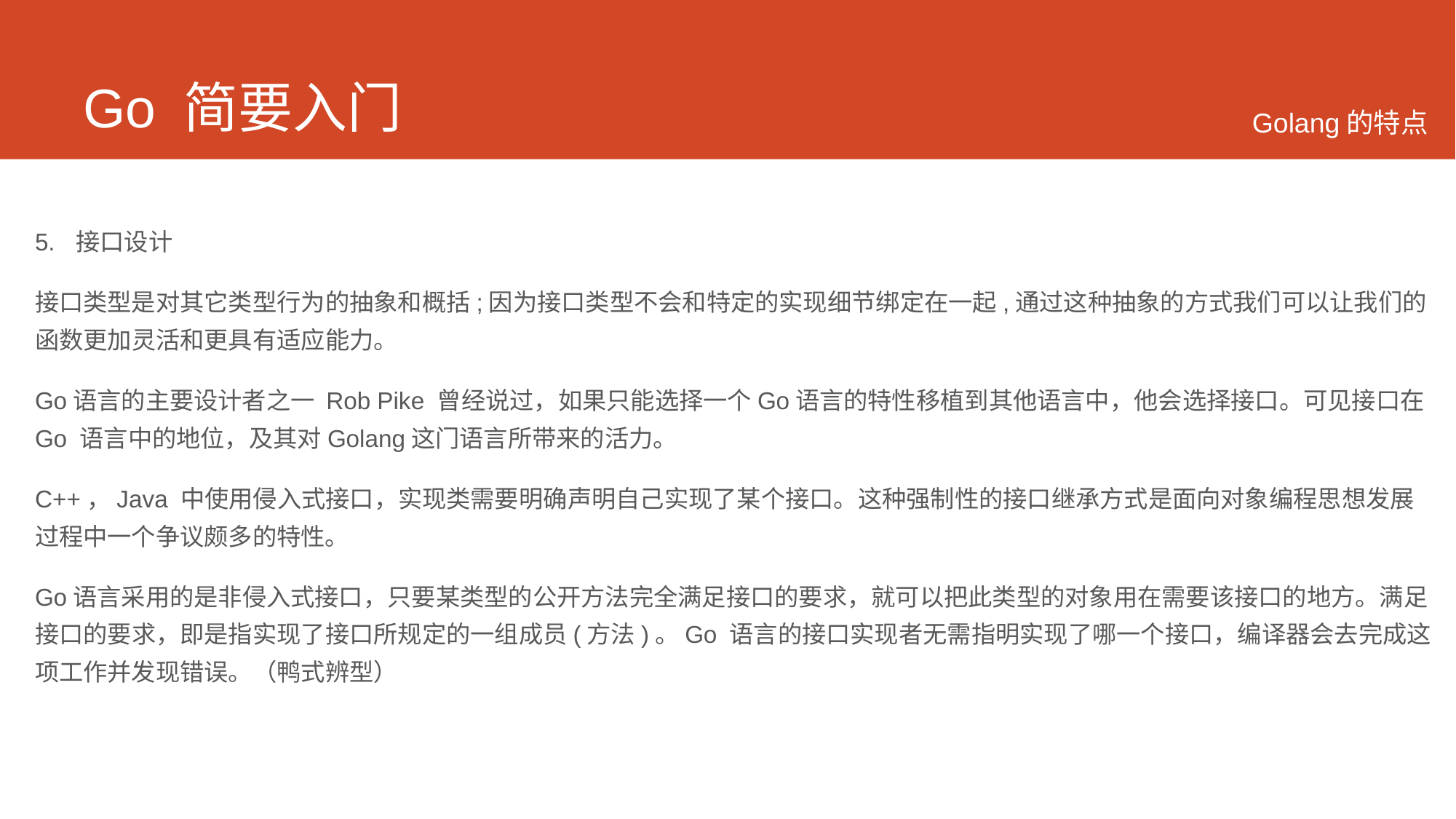

# Go 简要入门
Golang的特点
接口设计
接口类型是对其它类型行为的抽象和概括;因为接口类型不会和特定的实现细节绑定在一起,通过这种抽象的方式我们可以让我们的函数更加灵活和更具有适应能力。
Go语言的主要设计者之一 Rob Pike 曾经说过，如果只能选择一个Go语言的特性移植到其他语言中，他会选择接口。可见接口在Go 语言中的地位，及其对Golang这门语言所带来的活力。
C++，Java 中使用侵入式接口，实现类需要明确声明自己实现了某个接口。这种强制性的接口继承方式是面向对象编程思想发展过程中一个争议颇多的特性。
Go语言采用的是非侵入式接口，只要某类型的公开方法完全满足接口的要求，就可以把此类型的对象用在需要该接口的地方。满足接口的要求，即是指实现了接口所规定的一组成员(方法)。Go 语言的接口实现者无需指明实现了哪一个接口，编译器会去完成这项工作并发现错误。（鸭式辨型）